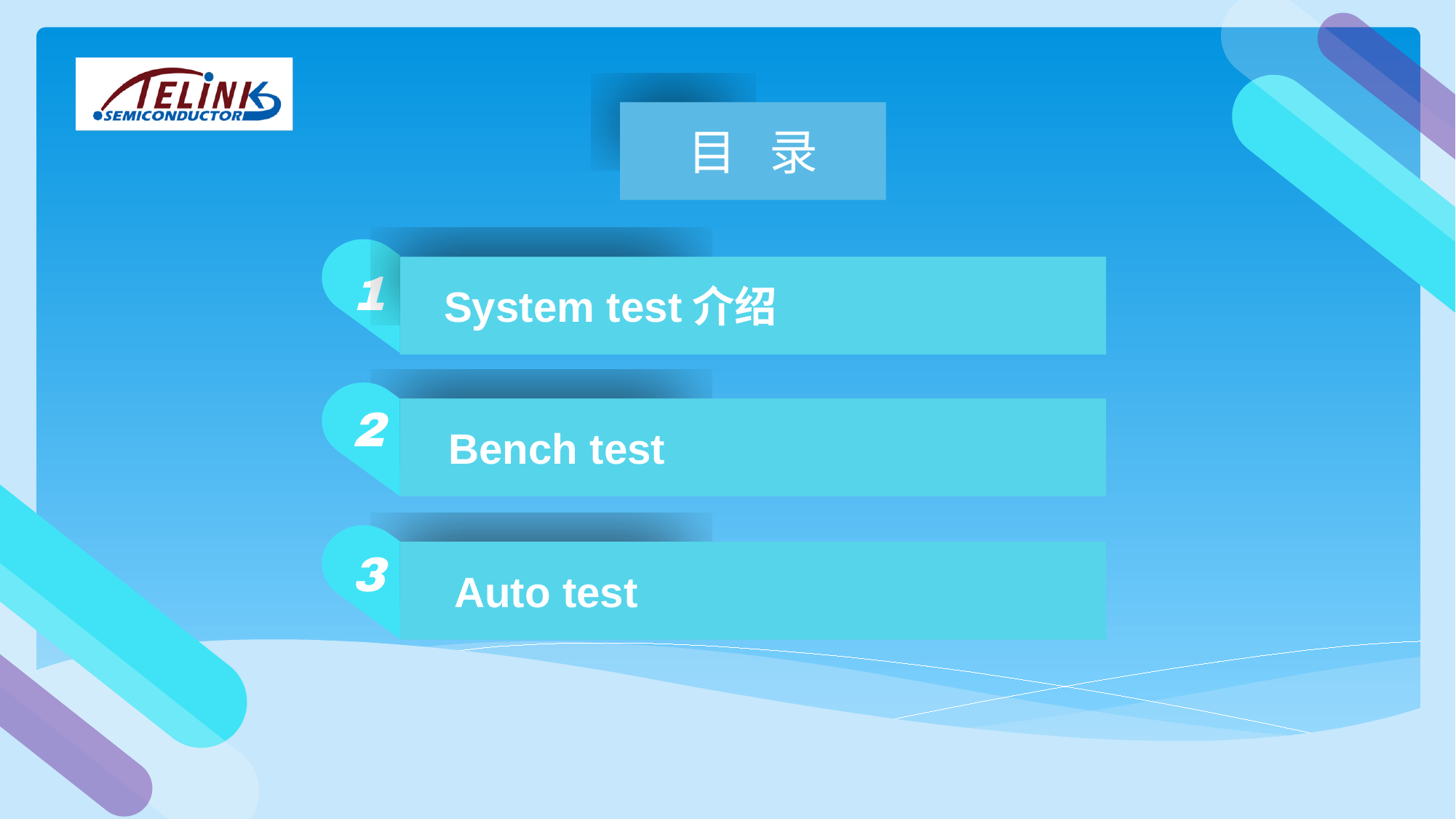

目   录

1

System test介绍

2

Bench test

3

Auto test